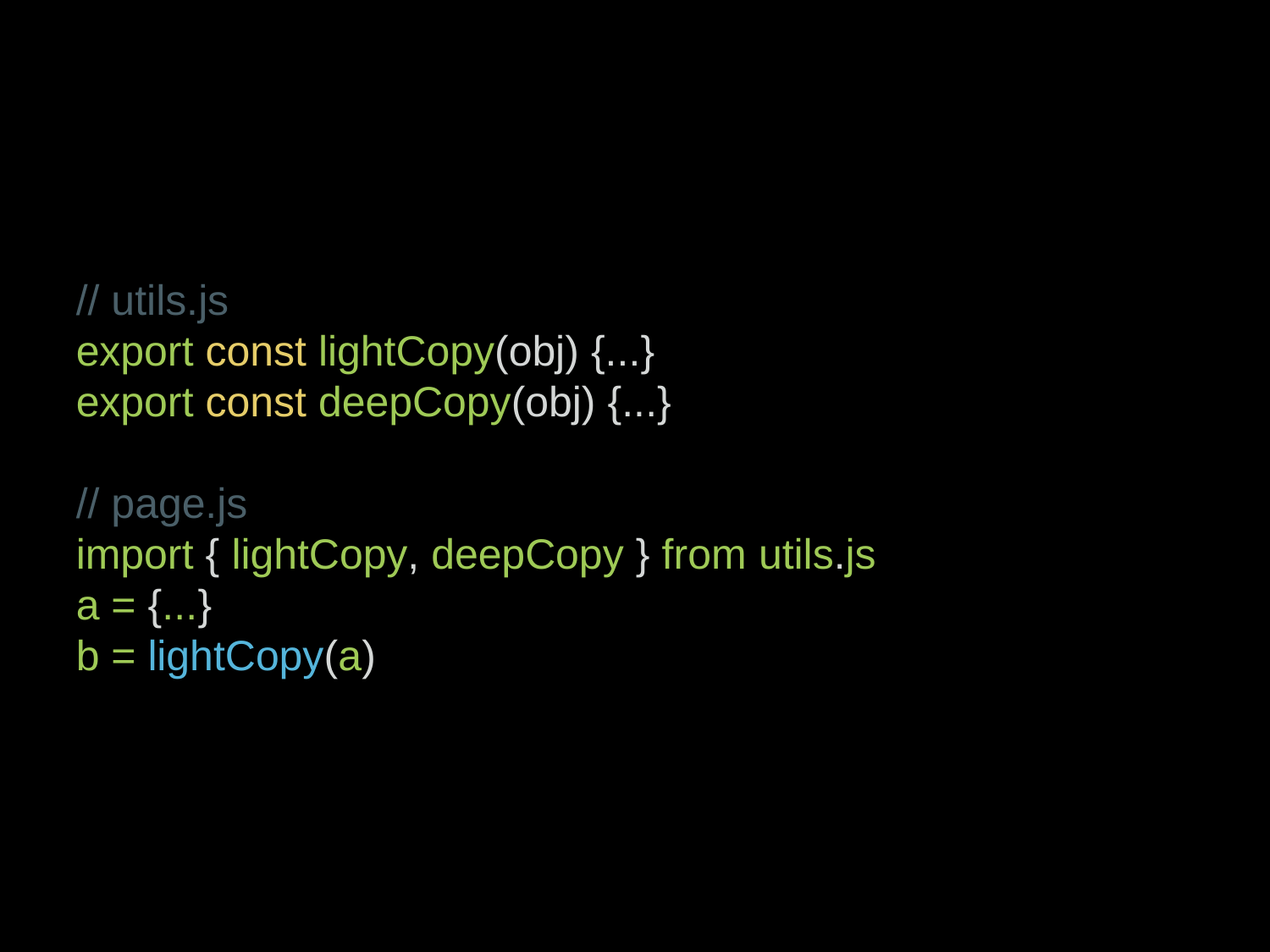

// utils.js
export const lightCopy(obj) {...}
export const deepCopy(obj) {...}

// page.js
import { lightCopy, deepCopy } from utils.js
a = {...}
b = lightCopy(a)
# 如何复制一个 JS 对象？